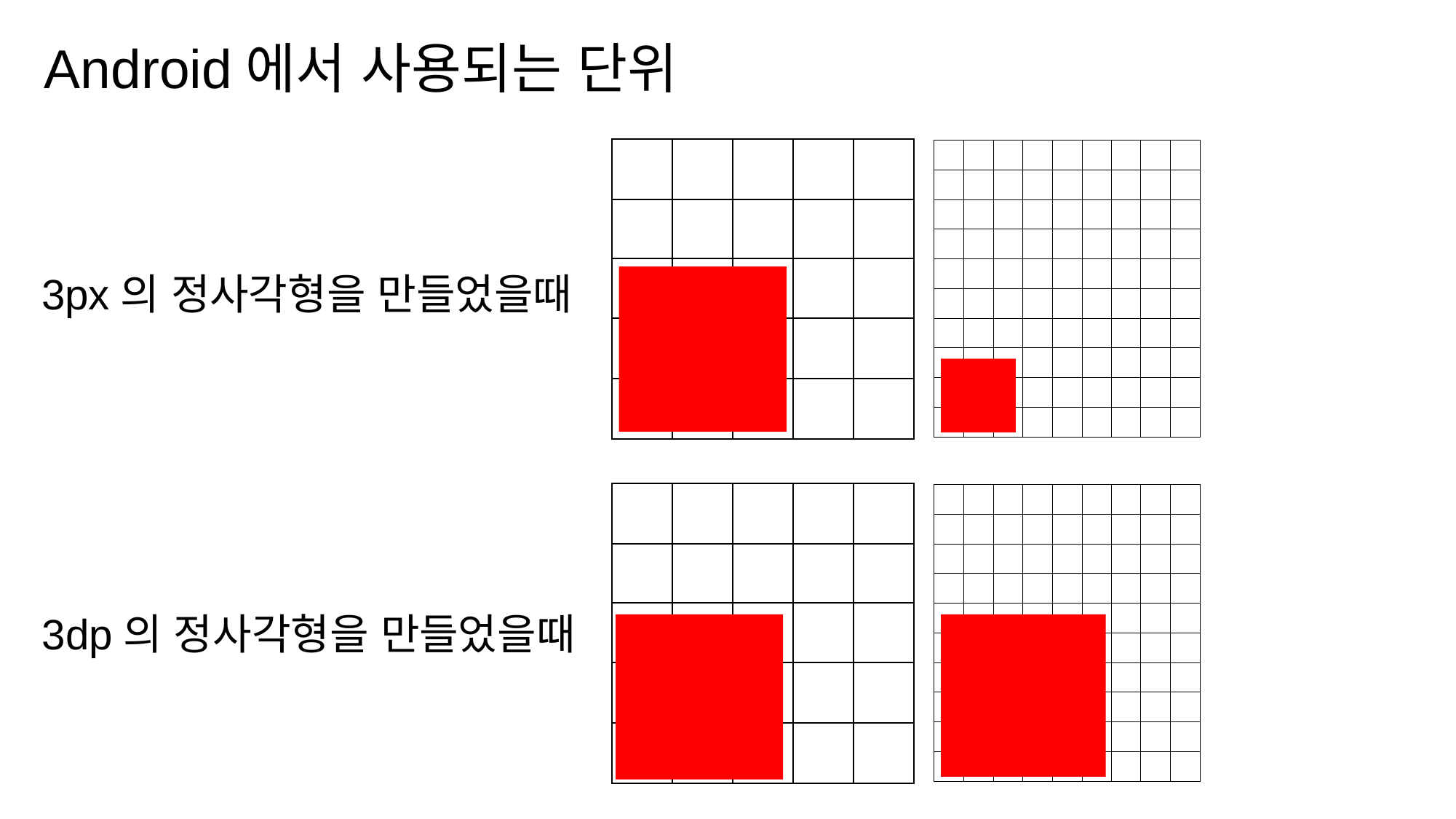

Android에서 사용되는 단위
나눔스퀘어OTF ExtraBold
나눔스퀘어OTF Bold

나눔스퀘어OTF
3px의 정사각형을 만들었을때
나눔스퀘어_ac ExtraBold
나눔스퀘어_ac Bold
나눔스퀘어_ac
나눔스퀘어 ExtraBold

나눔스퀘어 Bold
3dp의 정사각형을 만들었을때
나눔스퀘어
XML
나눔스퀘어 Light
Kotlin